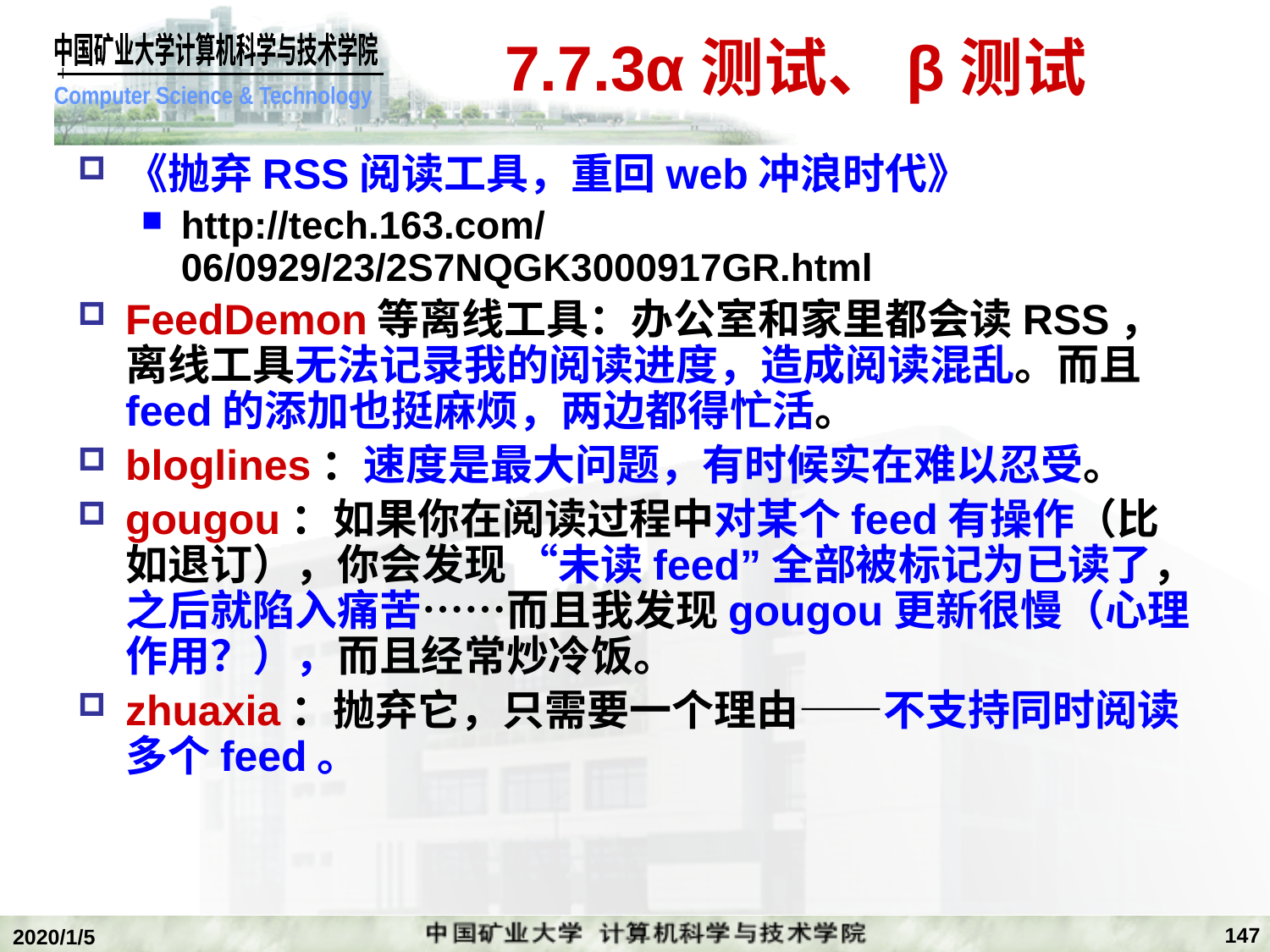

# 7.7.3α测试、β测试
《抛弃RSS阅读工具，重回web冲浪时代》
http://tech.163.com/06/0929/23/2S7NQGK3000917GR.html
FeedDemon等离线工具：办公室和家里都会读RSS，离线工具无法记录我的阅读进度，造成阅读混乱。而且feed的添加也挺麻烦，两边都得忙活。
bloglines：速度是最大问题，有时候实在难以忍受。
gougou：如果你在阅读过程中对某个feed有操作（比如退订），你会发现 “未读feed”全部被标记为已读了，之后就陷入痛苦……而且我发现gougou更新很慢（心理作用？），而且经常炒冷饭。
zhuaxia：抛弃它，只需要一个理由——不支持同时阅读多个feed。
147
2020/1/5